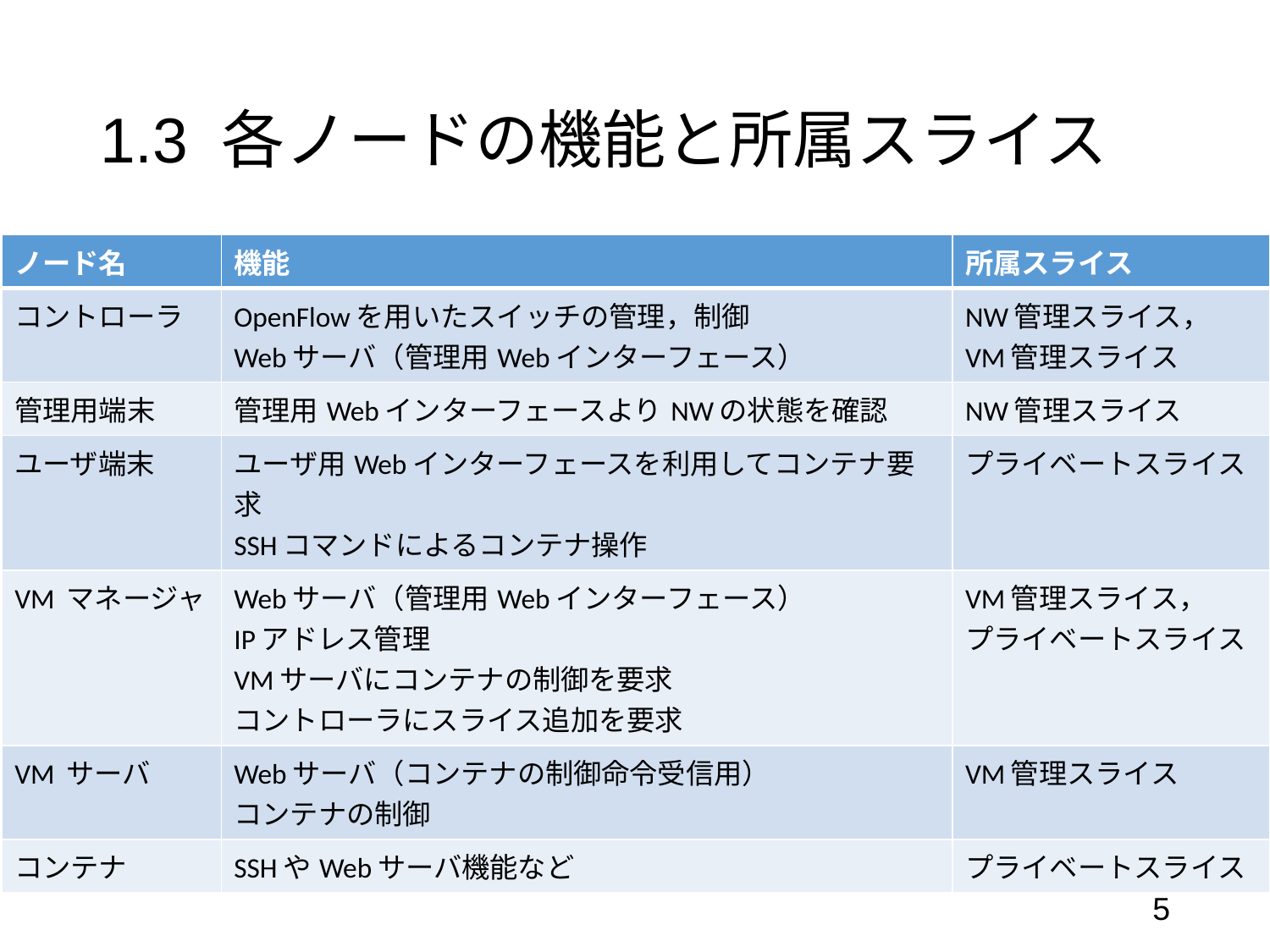

# 1.3 各ノードの機能と所属スライス
| ノード名 | 機能 | 所属スライス |
| --- | --- | --- |
| コントローラ | OpenFlowを用いたスイッチの管理，制御 Webサーバ（管理用Webインターフェース） | NW管理スライス， VM管理スライス |
| 管理用端末 | 管理用WebインターフェースよりNWの状態を確認 | NW管理スライス |
| ユーザ端末 | ユーザ用Webインターフェースを利用してコンテナ要求 SSHコマンドによるコンテナ操作 | プライベートスライス |
| VM マネージャ | Webサーバ（管理用Webインターフェース） IPアドレス管理 VMサーバにコンテナの制御を要求 コントローラにスライス追加を要求 | VM管理スライス， プライベートスライス |
| VM サーバ | Webサーバ（コンテナの制御命令受信用） コンテナの制御 | VM管理スライス |
| コンテナ | SSHやWebサーバ機能など | プライベートスライス |
5